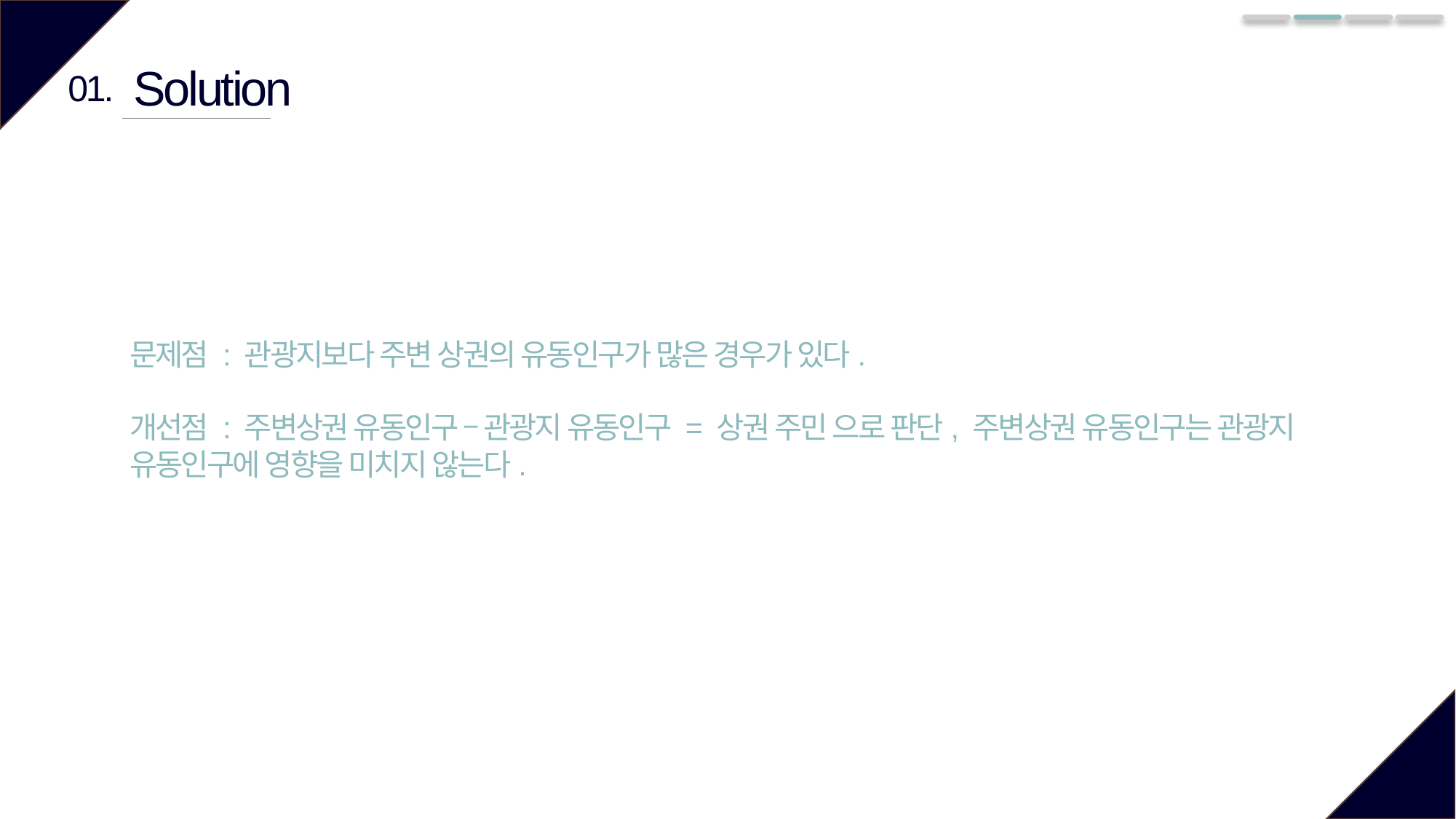

Solution
01.
문제점 : 관광지보다 주변 상권의 유동인구가 많은 경우가 있다.

개선점 : 주변상권 유동인구 – 관광지 유동인구 = 상권 주민 으로 판단, 주변상권 유동인구는 관광지 유동인구에 영향을 미치지 않는다.